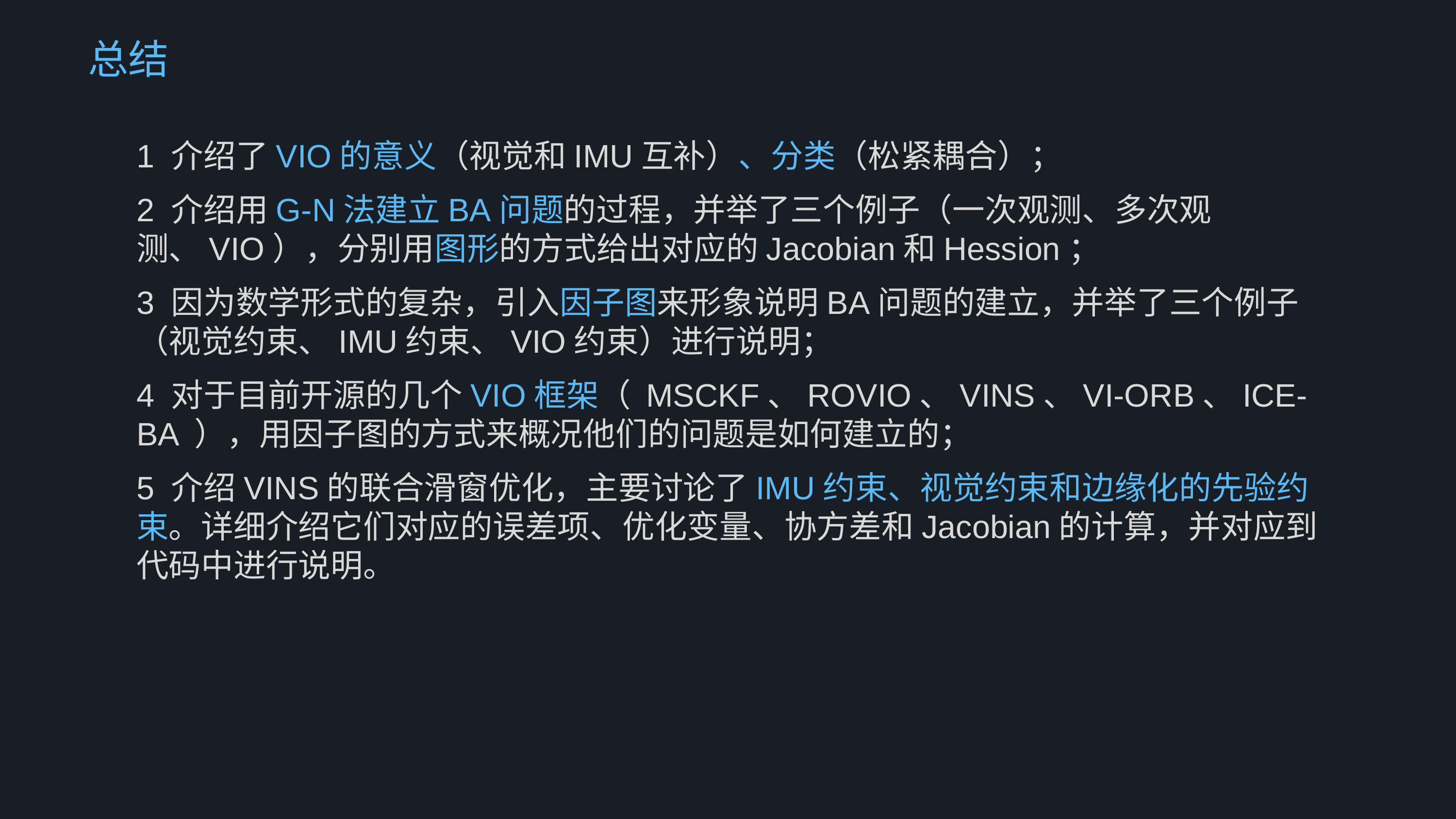

# 总结
1 介绍了VIO的意义（视觉和IMU互补）、分类（松紧耦合）；
2 介绍用G-N法建立BA问题的过程，并举了三个例子（一次观测、多次观测、VIO），分别用图形的方式给出对应的Jacobian和Hession；
3 因为数学形式的复杂，引入因子图来形象说明BA问题的建立，并举了三个例子（视觉约束、IMU约束、VIO约束）进行说明；
4 对于目前开源的几个VIO框架（ MSCKF、ROVIO、VINS、VI-ORB、ICE-BA ），用因子图的方式来概况他们的问题是如何建立的；
5 介绍VINS的联合滑窗优化，主要讨论了IMU约束、视觉约束和边缘化的先验约束。详细介绍它们对应的误差项、优化变量、协方差和Jacobian的计算，并对应到代码中进行说明。